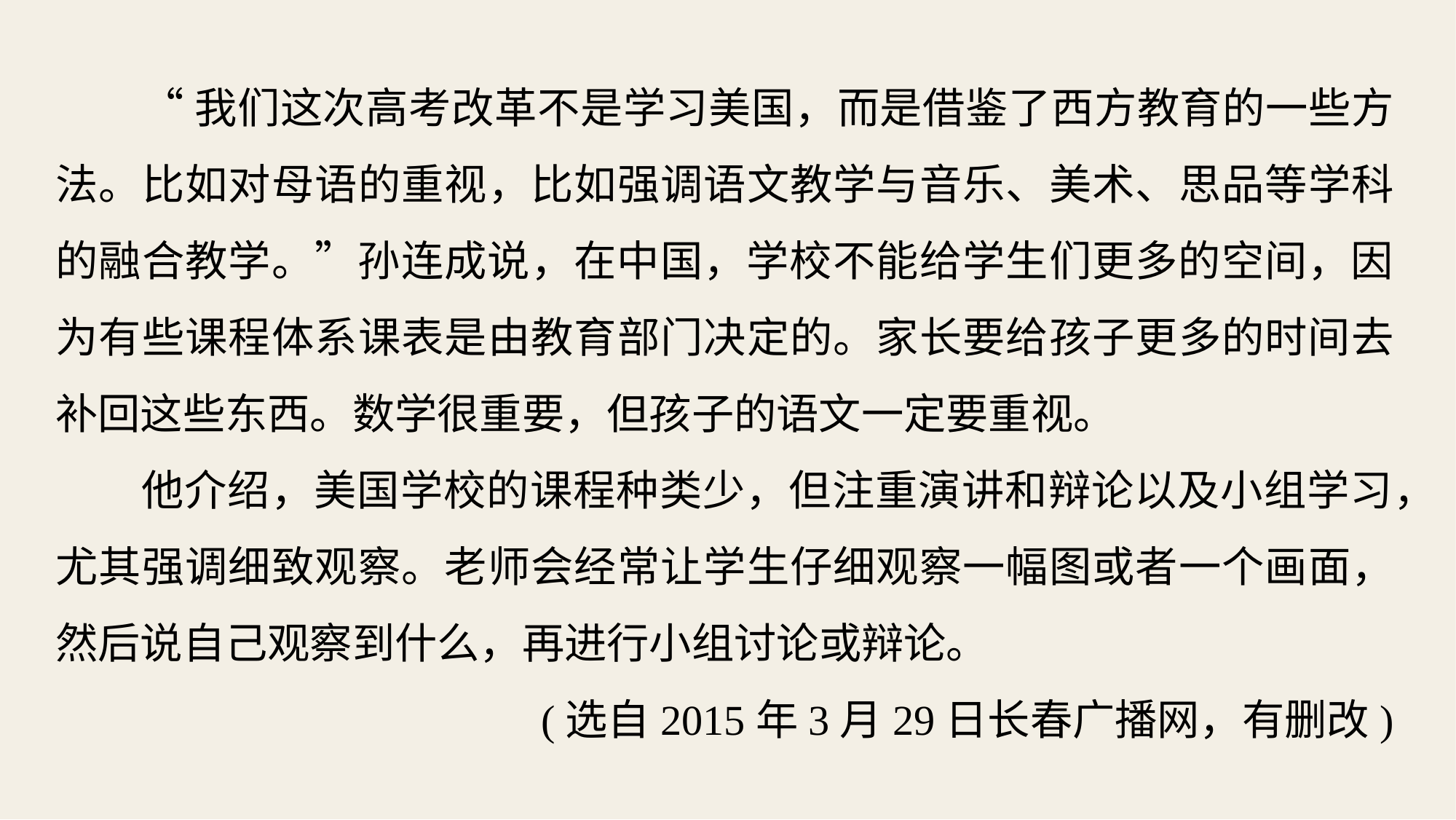

“我们这次高考改革不是学习美国，而是借鉴了西方教育的一些方法。比如对母语的重视，比如强调语文教学与音乐、美术、思品等学科的融合教学。”孙连成说，在中国，学校不能给学生们更多的空间，因为有些课程体系课表是由教育部门决定的。家长要给孩子更多的时间去补回这些东西。数学很重要，但孩子的语文一定要重视。
他介绍，美国学校的课程种类少，但注重演讲和辩论以及小组学习，尤其强调细致观察。老师会经常让学生仔细观察一幅图或者一个画面，然后说自己观察到什么，再进行小组讨论或辩论。
(选自2015年3月29日长春广播网，有删改)